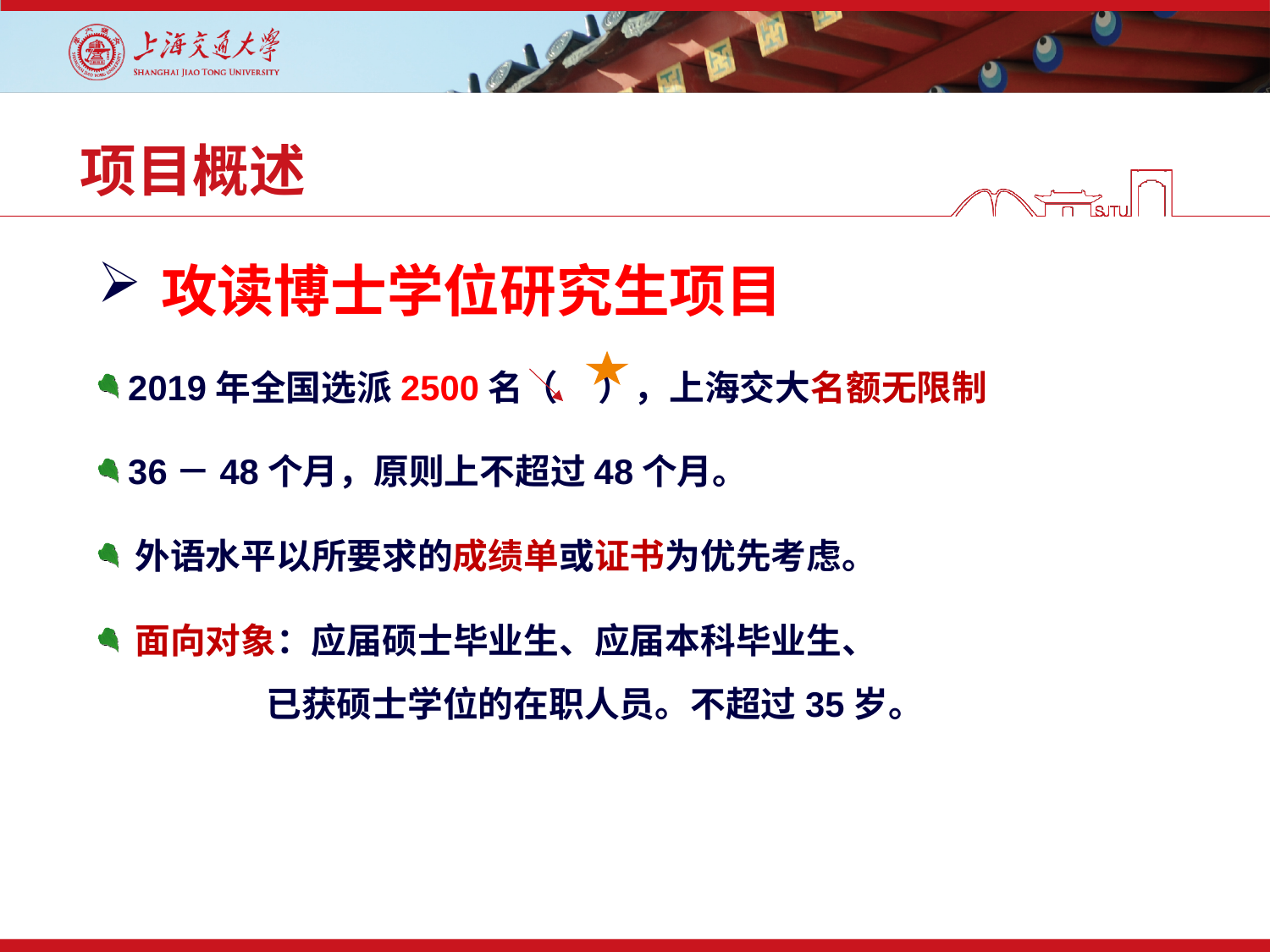

# 项目概述
攻读博士学位研究生项目
 2019年全国选派2500名（     ），上海交大名额无限制
 36－48个月，原则上不超过48个月。
 外语水平以所要求的成绩单或证书为优先考虑。
 面向对象：应届硕士毕业生、应届本科毕业生、
                     已获硕士学位的在职人员。不超过35岁。